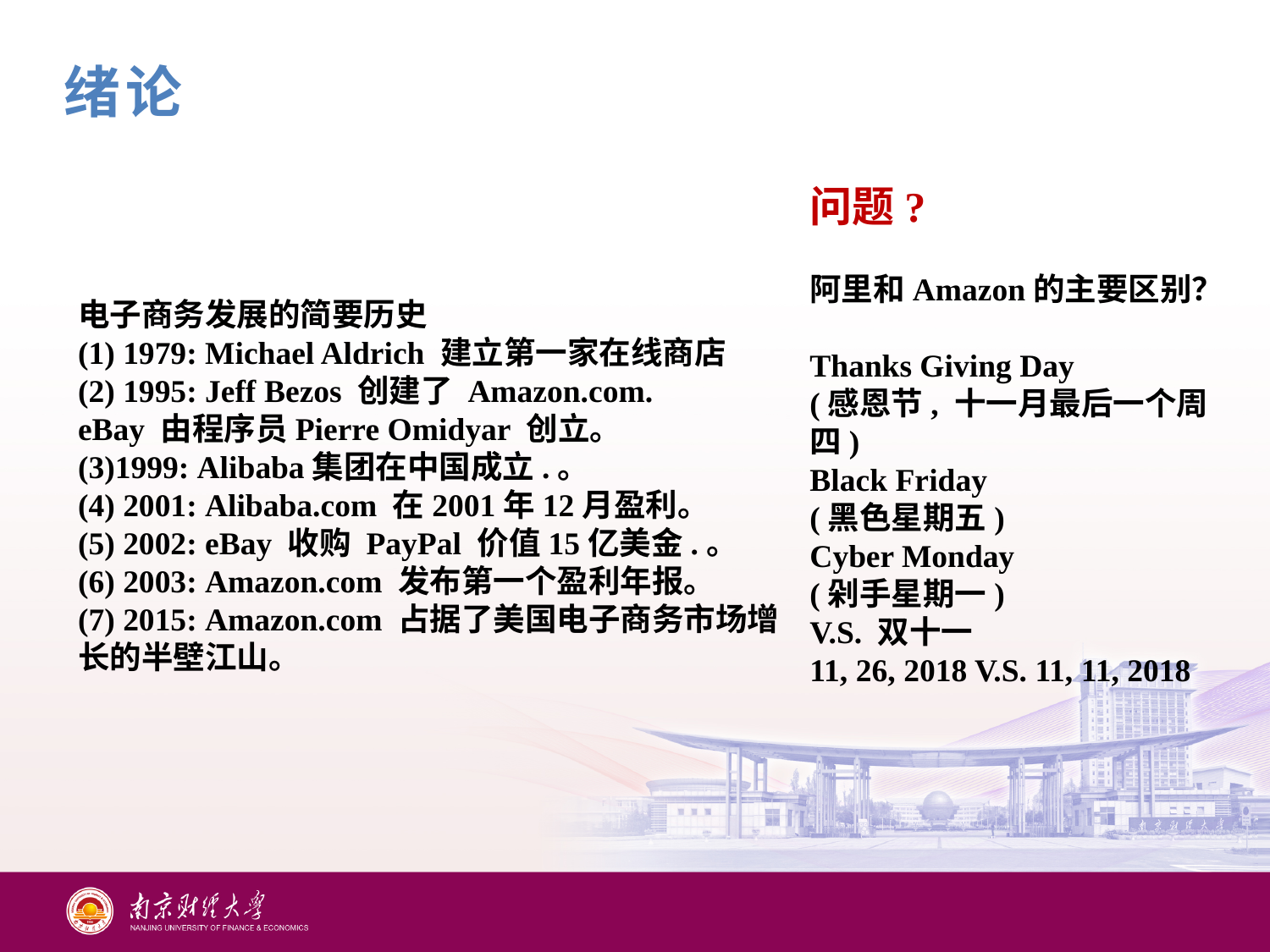

绪论

问题?

阿里和Amazon的主要区别？

Thanks Giving Day
(感恩节, 十一月最后一个周四)
Black Friday
(黑色星期五)
Cyber Monday
(剁手星期一)
V.S. 双十一
11, 26, 2018 V.S. 11, 11, 2018

电子商务发展的简要历史
(1) 1979: Michael Aldrich 建立第一家在线商店
(2) 1995: Jeff Bezos 创建了 Amazon.com.
eBay 由程序员Pierre Omidyar 创立。
(3)1999: Alibaba集团在中国成立.。
(4) 2001: Alibaba.com 在2001年12月盈利。
(5) 2002: eBay 收购 PayPal 价值15亿美金.。
(6) 2003: Amazon.com 发布第一个盈利年报。
(7) 2015: Amazon.com 占据了美国电子商务市场增长的半壁江山。